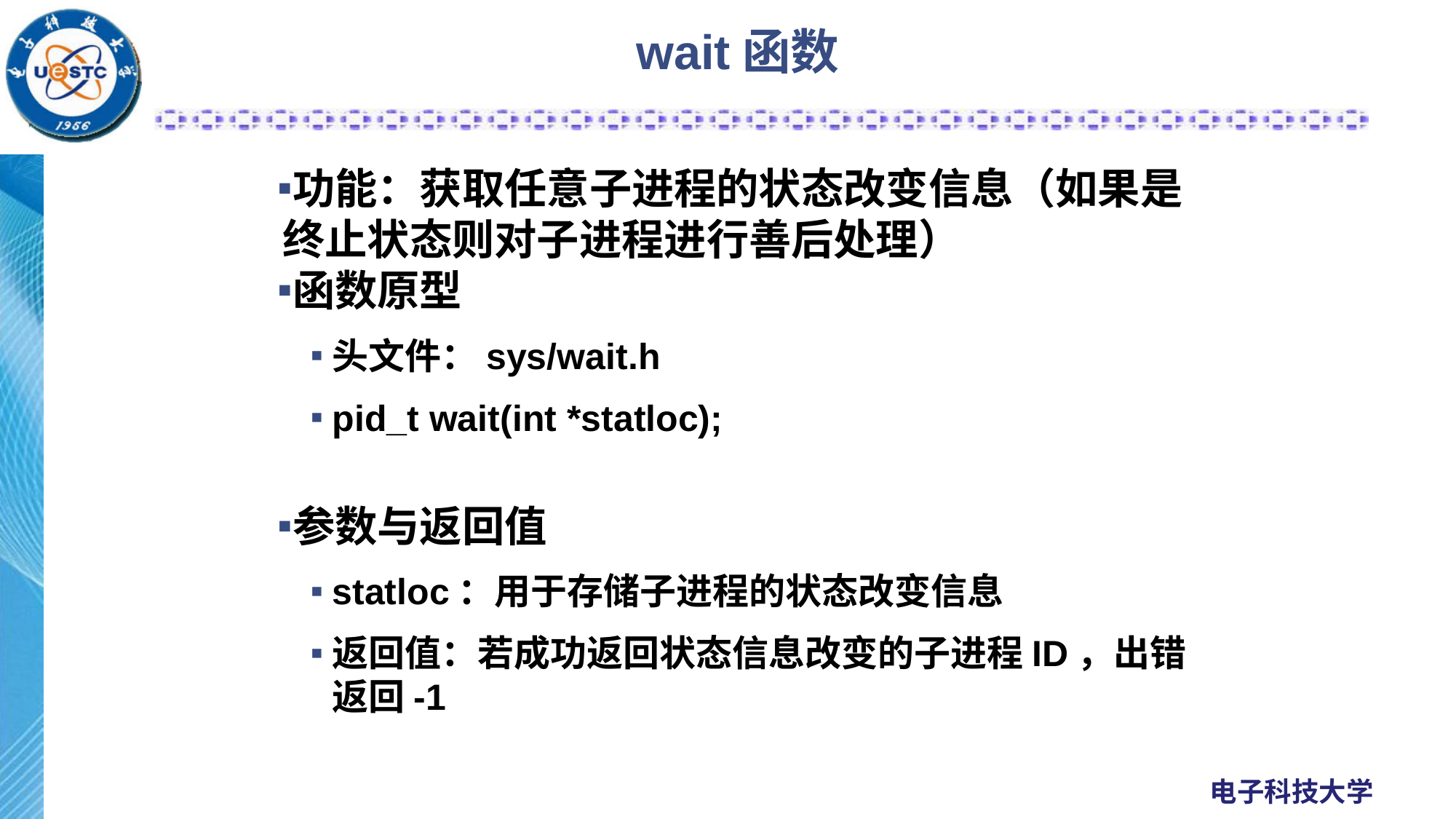

# wait函数
功能：获取任意子进程的状态改变信息（如果是终止状态则对子进程进行善后处理）
函数原型
头文件：sys/wait.h
pid_t wait(int *statloc);

参数与返回值
statloc：用于存储子进程的状态改变信息
返回值：若成功返回状态信息改变的子进程ID，出错返回-1